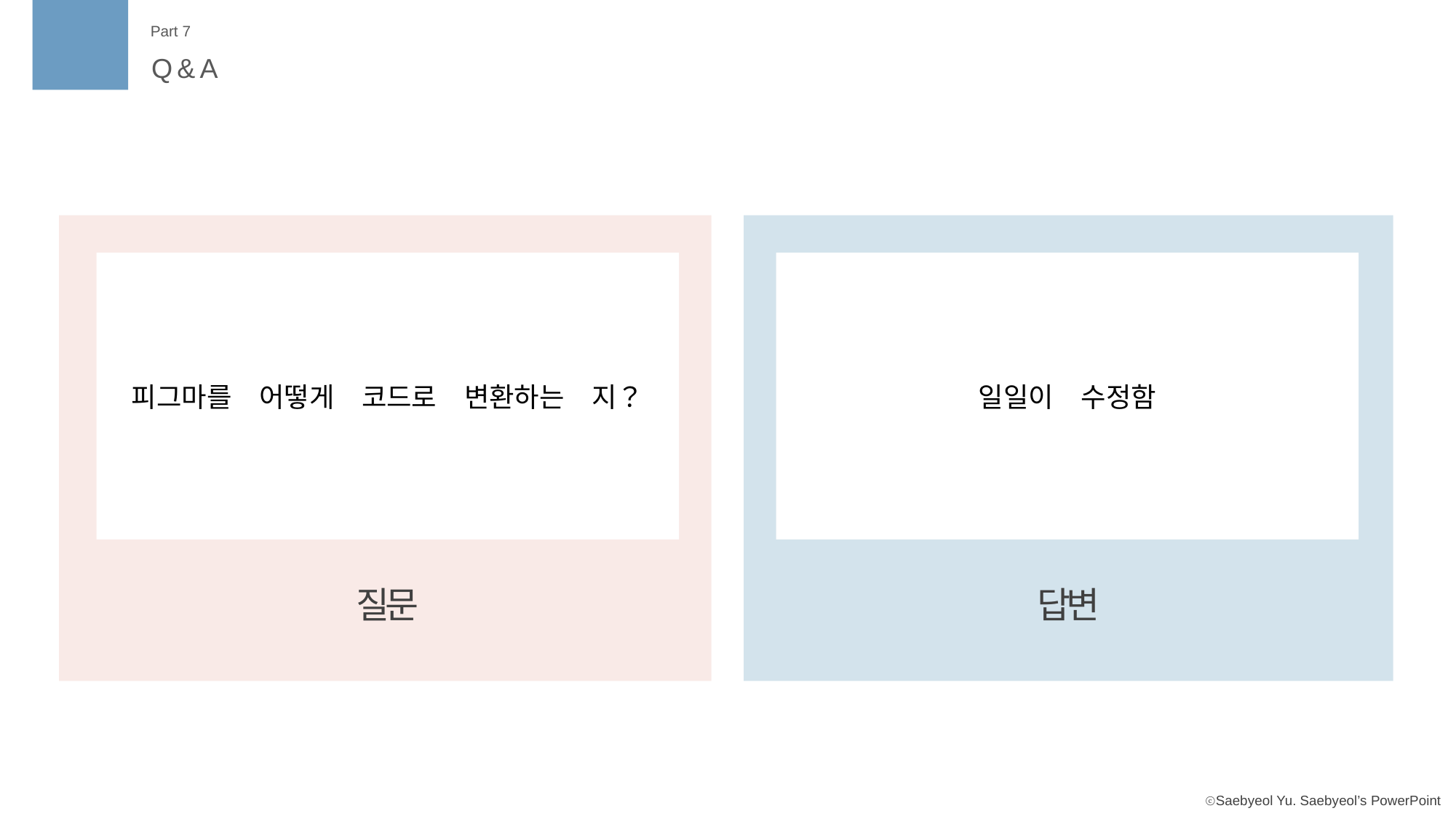

Part 7
Q&A

피그마를　어떻게　코드로　변환하는　지？
일일이　수정함
답변
질문